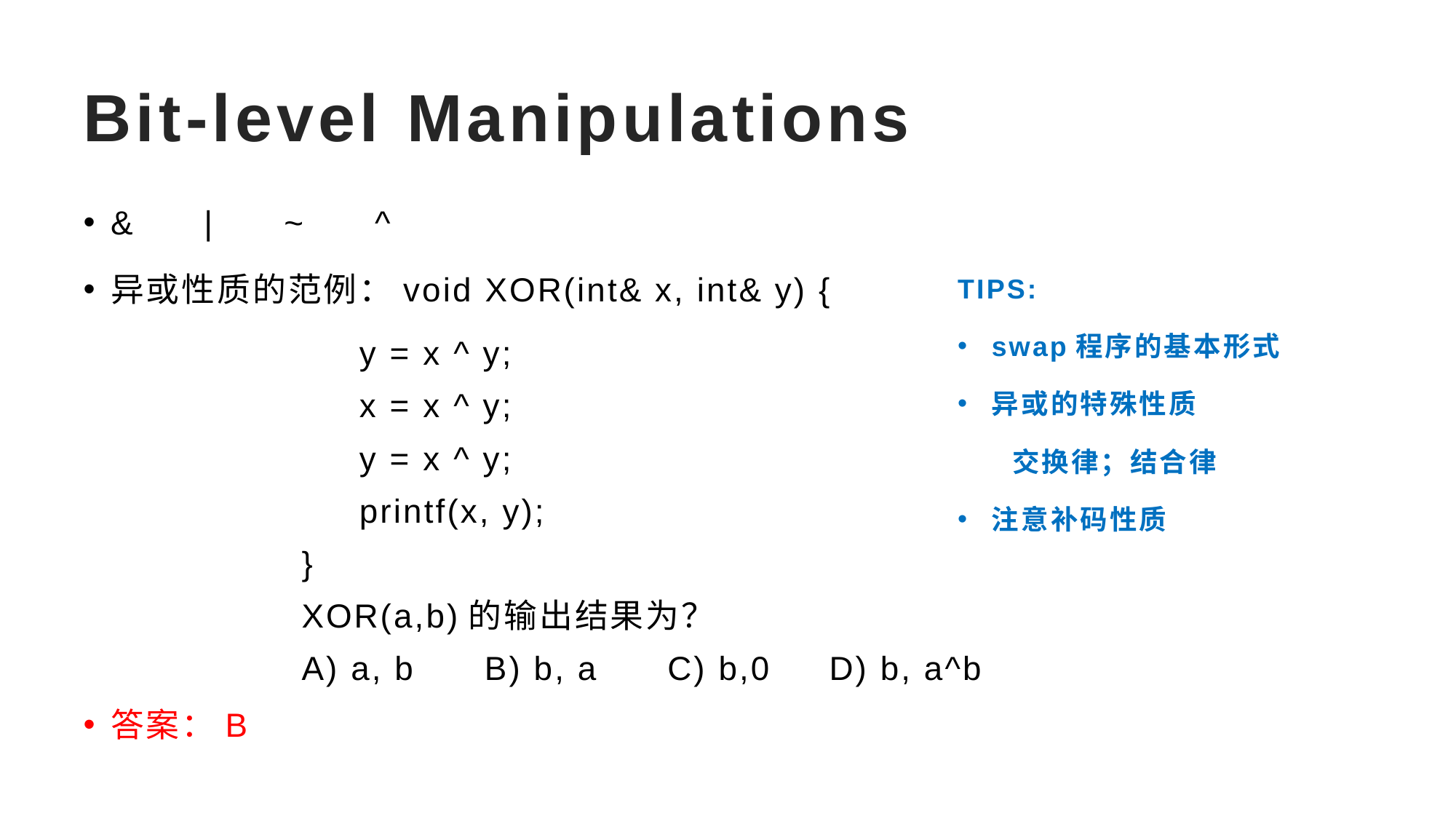

# Bit-level Manipulations
&      |      ~      ^
异或性质的范例：void XOR(int& x, int& y) {
     y = x ^ y;
     x = x ^ y;
     y = x ^ y;
     printf(x, y);
}
XOR(a,b)的输出结果为？
A) a, b      B) b, a      C) b,0     D) b, a^b
答案：B
TIPS:
swap程序的基本形式
异或的特殊性质
交换律；结合律
注意补码性质